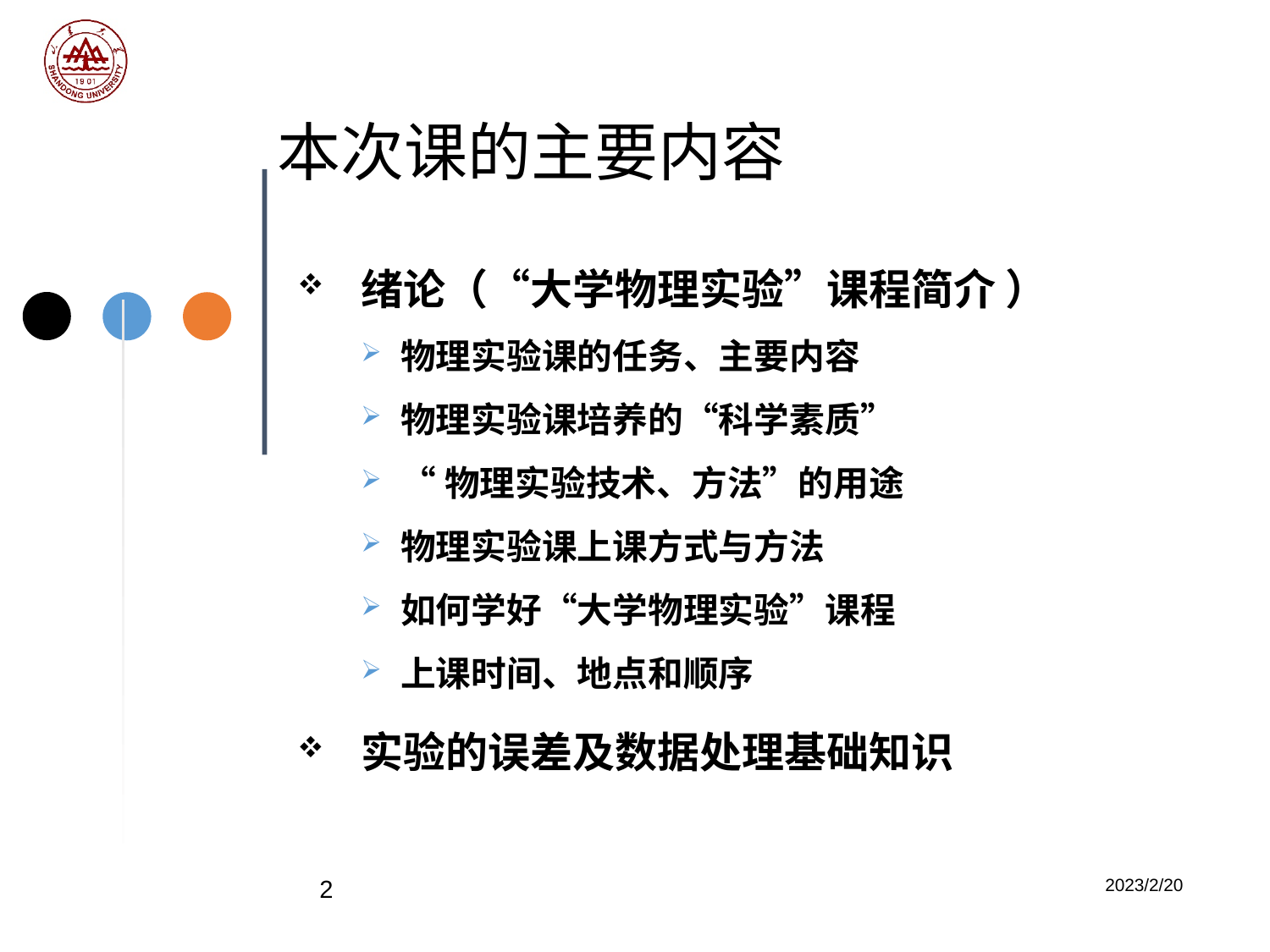

# 本次课的主要内容
绪论（“大学物理实验”课程简介 ）
物理实验课的任务、主要内容
物理实验课培养的“科学素质”
“物理实验技术、方法”的用途
物理实验课上课方式与方法
如何学好“大学物理实验”课程
上课时间、地点和顺序
实验的误差及数据处理基础知识
2
2023/2/20